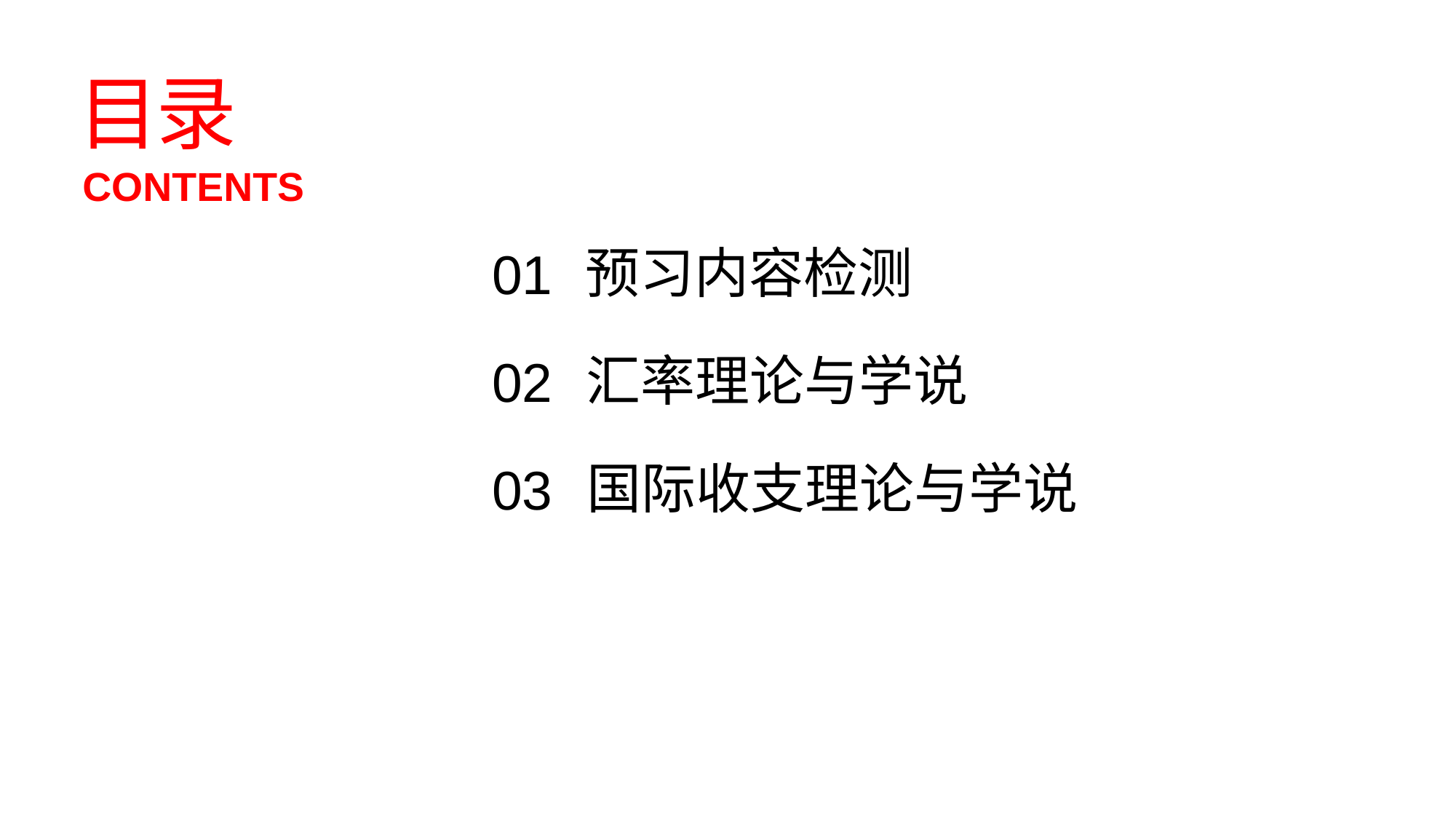

目录
CONTENTS
预习内容检测
01
汇率理论与学说
02
国际收支理论与学说
03